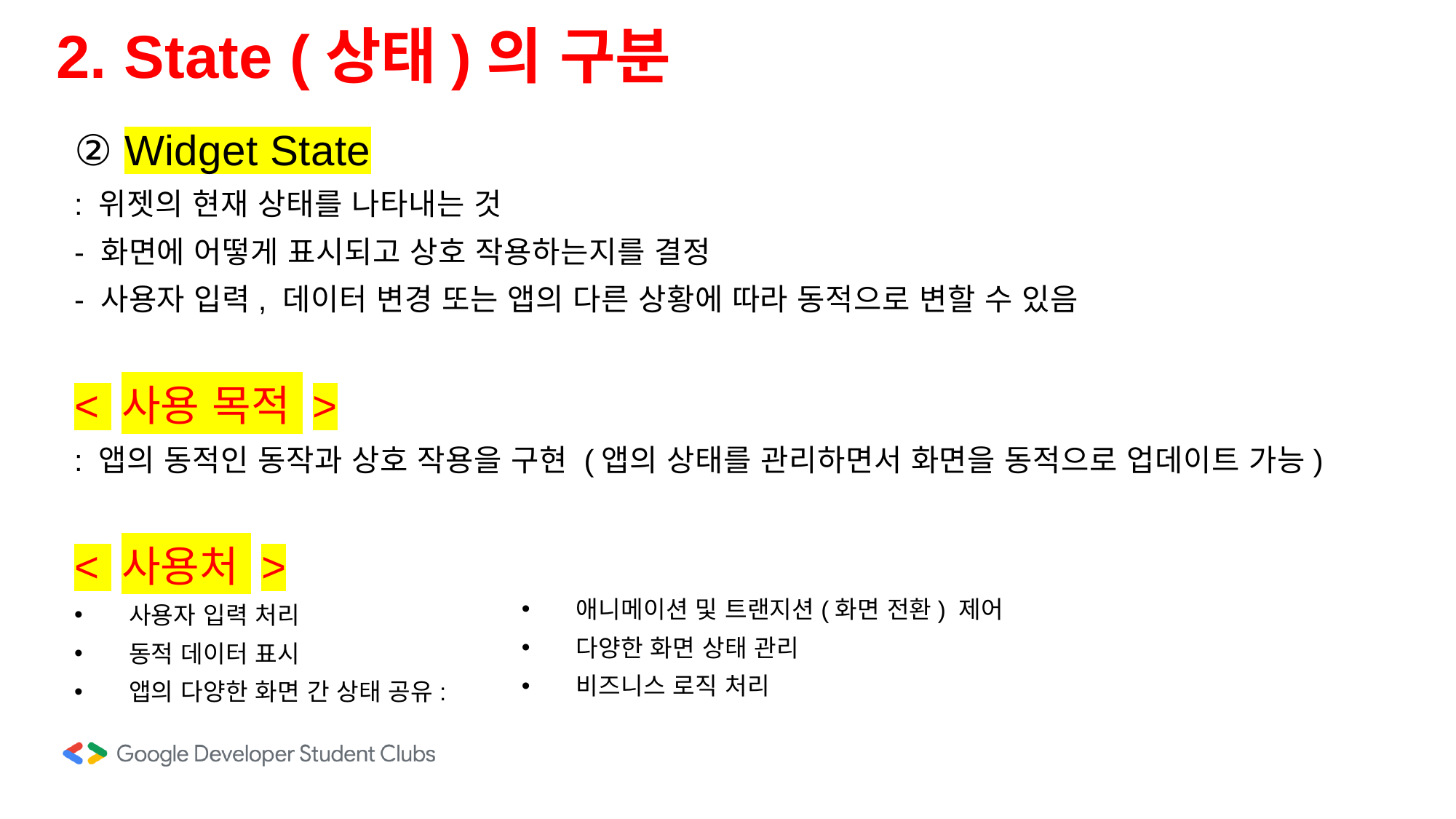

2. State (상태)의 구분
② Widget State
: 위젯의 현재 상태를 나타내는 것
- 화면에 어떻게 표시되고 상호 작용하는지를 결정
- 사용자 입력, 데이터 변경 또는 앱의 다른 상황에 따라 동적으로 변할 수 있음

< 사용 목적 >
: 앱의 동적인 동작과 상호 작용을 구현 (앱의 상태를 관리하면서 화면을 동적으로 업데이트 가능)

< 사용처 >
사용자 입력 처리
동적 데이터 표시
앱의 다양한 화면 간 상태 공유:
애니메이션 및 트랜지션(화면 전환) 제어
다양한 화면 상태 관리
비즈니스 로직 처리